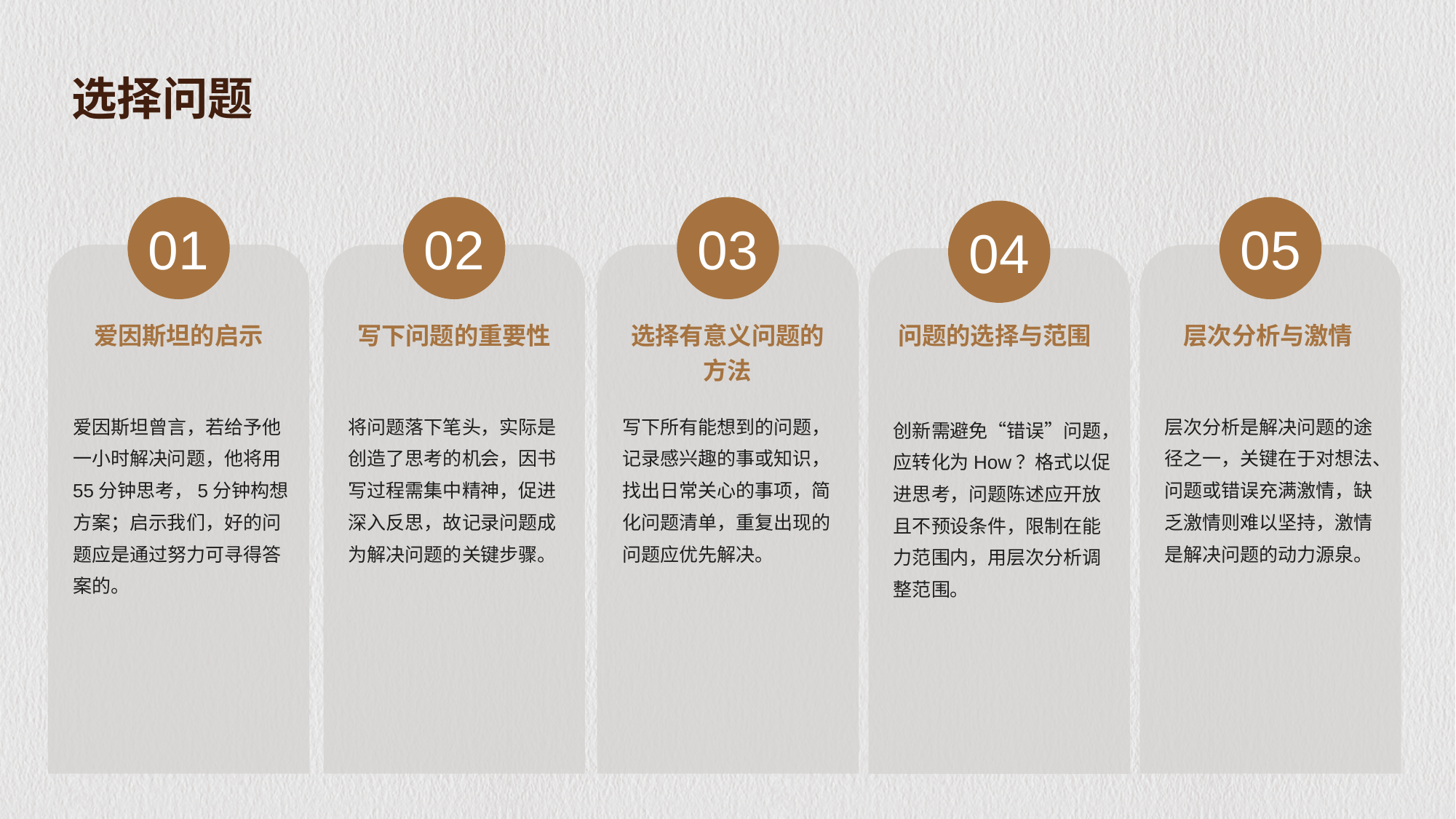

选择问题

01
02
03
05
04

爱因斯坦的启示
写下问题的重要性
选择有意义问题的方法
问题的选择与范围
层次分析与激情
爱因斯坦曾言，若给予他一小时解决问题，他将用55分钟思考，5分钟构想方案；启示我们，好的问题应是通过努力可寻得答案的。
将问题落下笔头，实际是创造了思考的机会，因书写过程需集中精神，促进深入反思，故记录问题成为解决问题的关键步骤。
写下所有能想到的问题，记录感兴趣的事或知识，找出日常关心的事项，简化问题清单，重复出现的问题应优先解决。
层次分析是解决问题的途径之一，关键在于对想法、问题或错误充满激情，缺乏激情则难以坚持，激情是解决问题的动力源泉。
创新需避免“错误”问题，应转化为How？格式以促进思考，问题陈述应开放且不预设条件，限制在能力范围内，用层次分析调整范围。